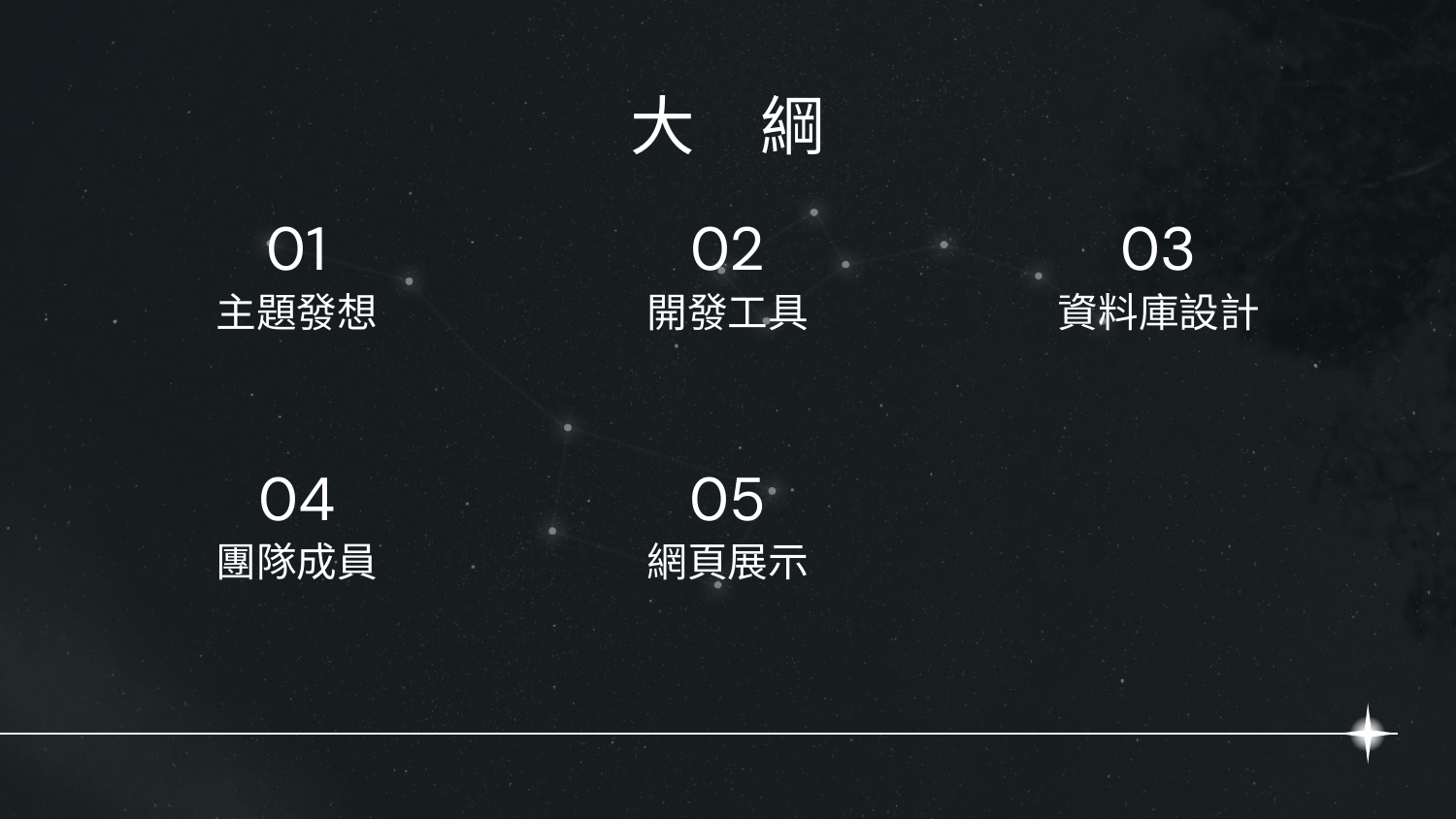

# 大　綱
01
02
03
主題發想
資料庫設計
開發工具

04
05

團隊成員
網頁展示